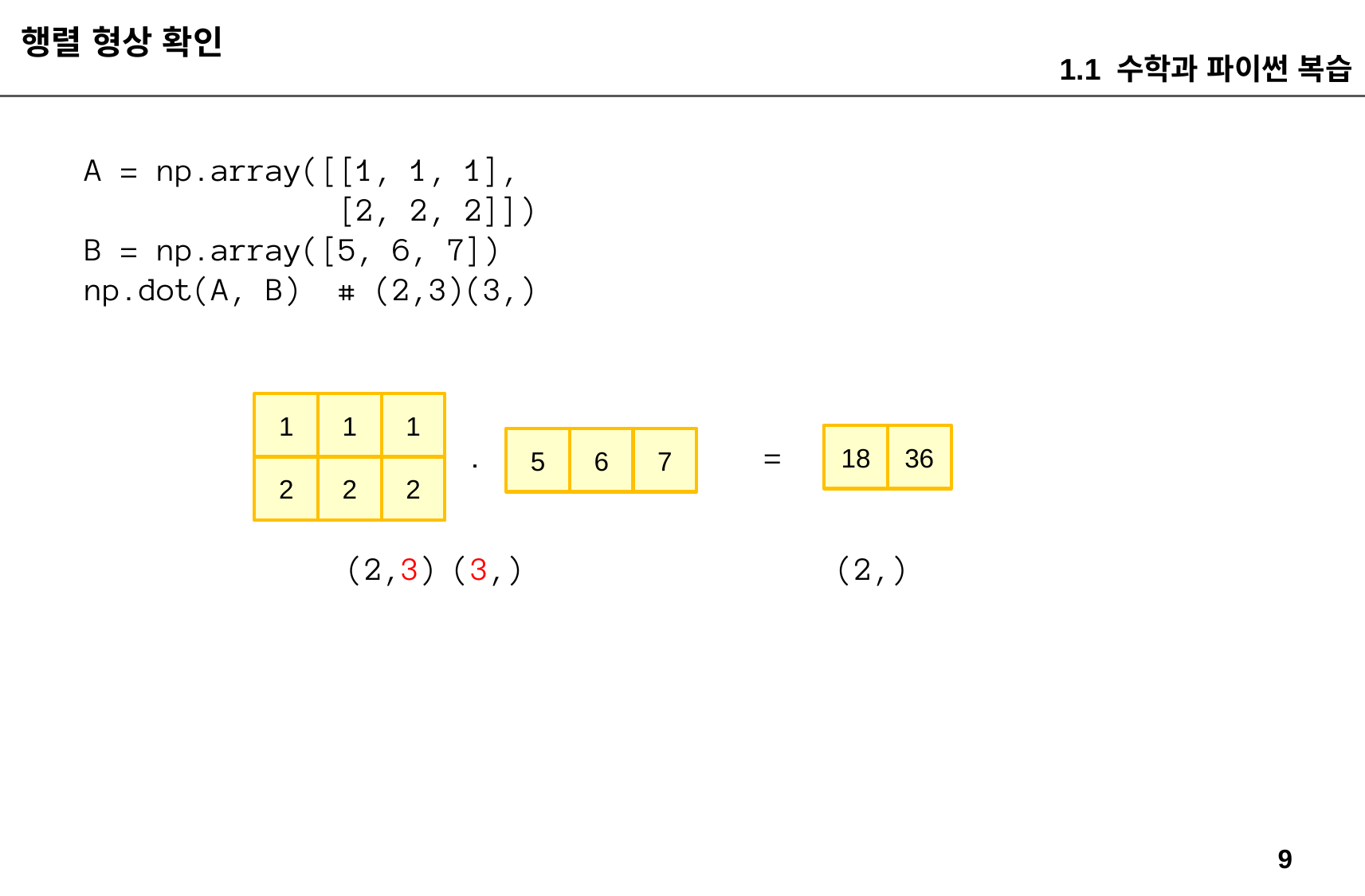

행렬 형상 확인
1.1 수학과 파이썬 복습
A = np.array([[1, 1, 1],
              [2, 2, 2]])
B = np.array([5, 6, 7])
np.dot(A, B)  # (2,3)(3,)
1
1
1
36
18
5
6
7
=
.
2
2
2
(2,3)
(3,)
(2,)